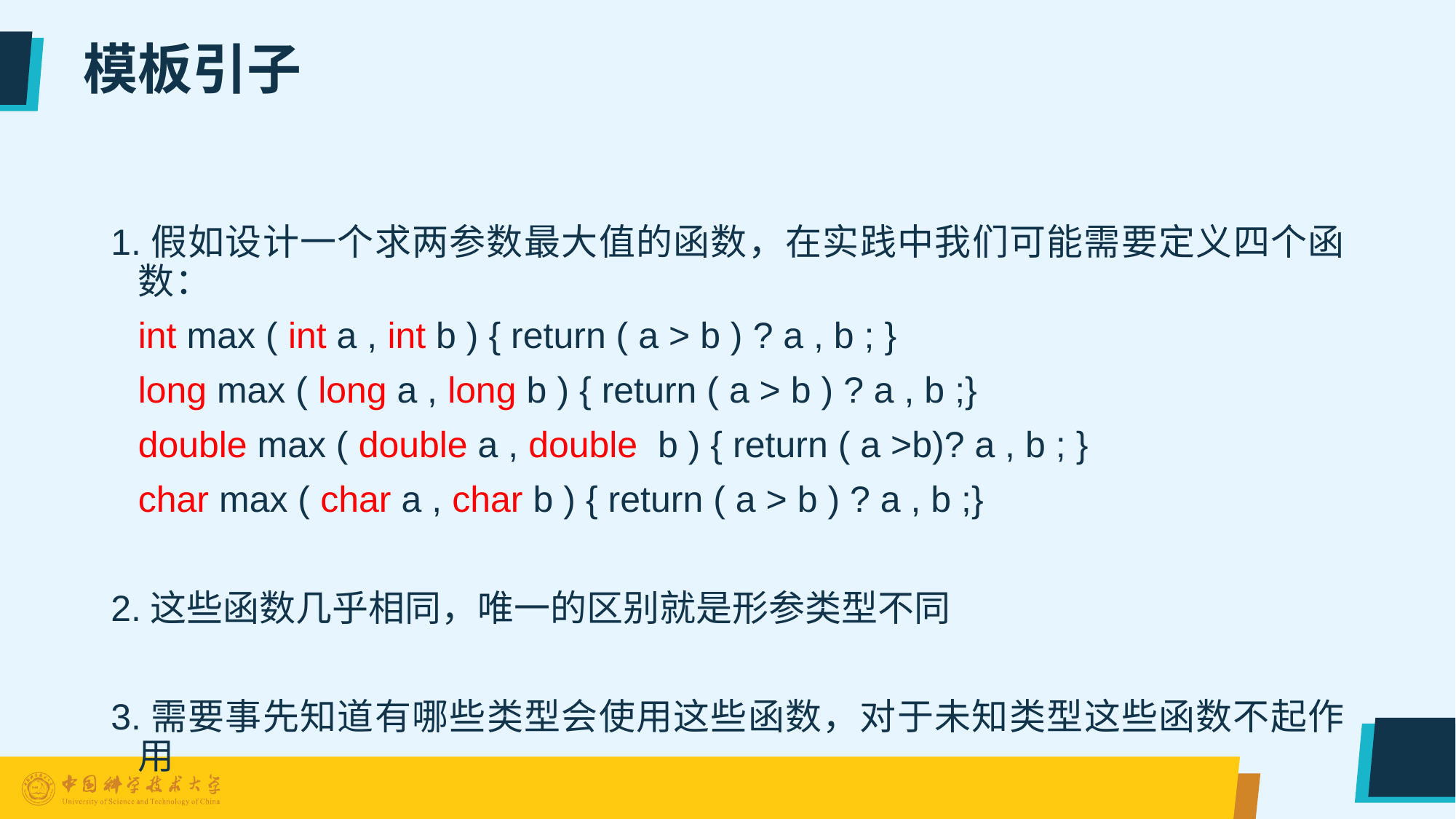

# 模板引子
1.假如设计一个求两参数最大值的函数，在实践中我们可能需要定义四个函数：
	int max ( int a , int b ) { return ( a > b ) ? a , b ; }
	long max ( long a , long b ) { return ( a > b ) ? a , b ;}
	double max ( double a , double  b ) { return ( a >b)? a , b ; }
	char max ( char a , char b ) { return ( a > b ) ? a , b ;}

2.这些函数几乎相同，唯一的区别就是形参类型不同

3.需要事先知道有哪些类型会使用这些函数，对于未知类型这些函数不起作用